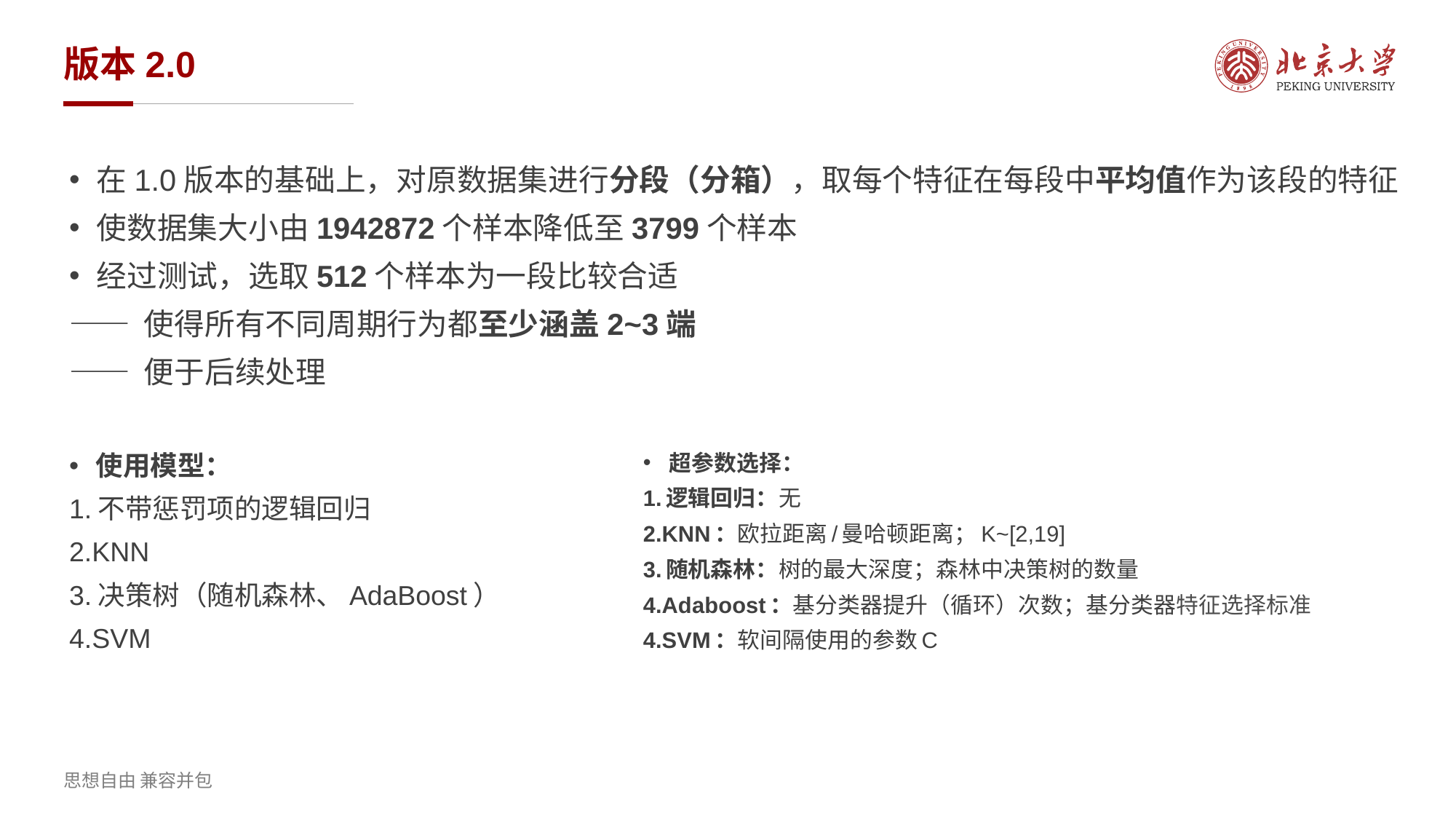

# 版本2.0
在1.0版本的基础上，对原数据集进行分段（分箱），取每个特征在每段中平均值作为该段的特征
使数据集大小由1942872个样本降低至3799个样本
经过测试，选取512个样本为一段比较合适
—— 使得所有不同周期行为都至少涵盖2~3端
—— 便于后续处理

超参数选择：
1.逻辑回归：无
2.KNN：欧拉距离/曼哈顿距离；K~[2,19]
3.随机森林：树的最大深度；森林中决策树的数量
4.Adaboost：基分类器提升（循环）次数；基分类器特征选择标准
4.SVM：软间隔使用的参数C
使用模型：
1.不带惩罚项的逻辑回归
2.KNN
3.决策树（随机森林、AdaBoost）
4.SVM